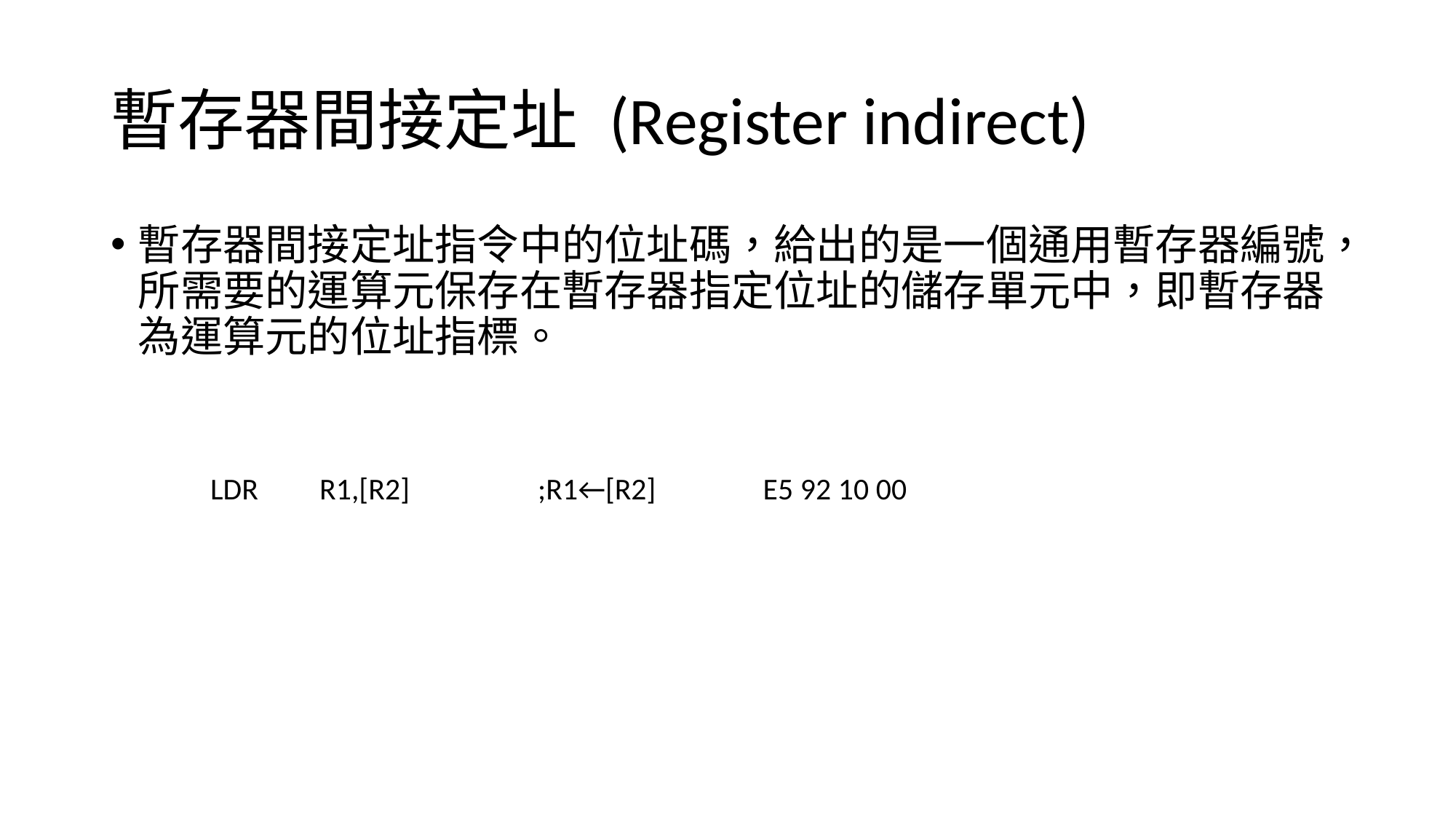

# 暫存器間接定址 (Register indirect)
暫存器間接定址指令中的位址碼，給出的是一個通用暫存器編號，所需要的運算元保存在暫存器指定位址的儲存單元中，即暫存器為運算元的位址指標。
LDR	R1,[R2]		;R1←[R2]	 E5 92 10 00